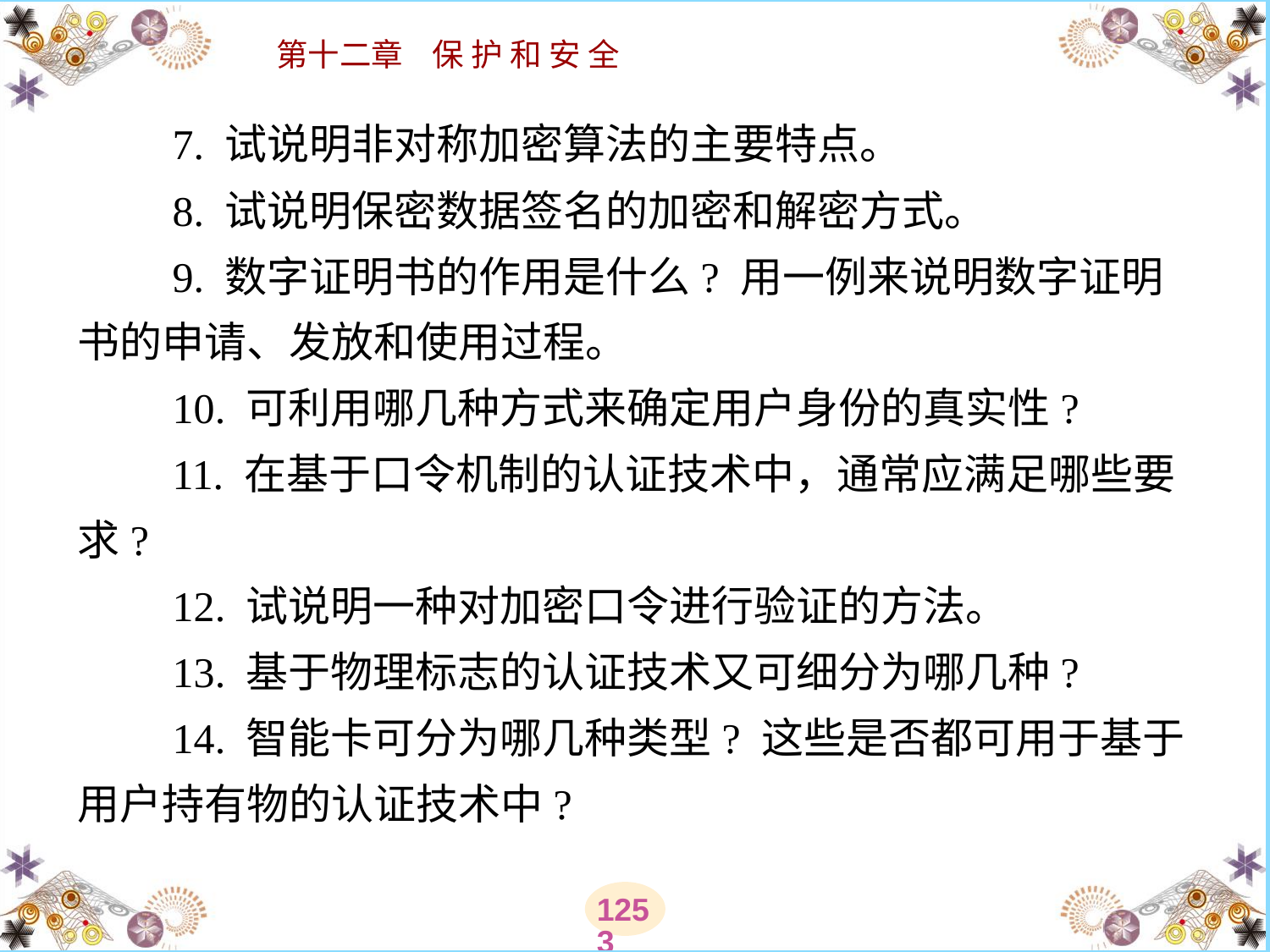

# 7. 试说明非对称加密算法的主要特点。 　　8. 试说明保密数据签名的加密和解密方式。 　　9. 数字证明书的作用是什么? 用一例来说明数字证明书的申请、发放和使用过程。 　　10. 可利用哪几种方式来确定用户身份的真实性? 　　11. 在基于口令机制的认证技术中，通常应满足哪些要求? 　　12. 试说明一种对加密口令进行验证的方法。 　　13. 基于物理标志的认证技术又可细分为哪几种? 　　14. 智能卡可分为哪几种类型? 这些是否都可用于基于用户持有物的认证技术中?